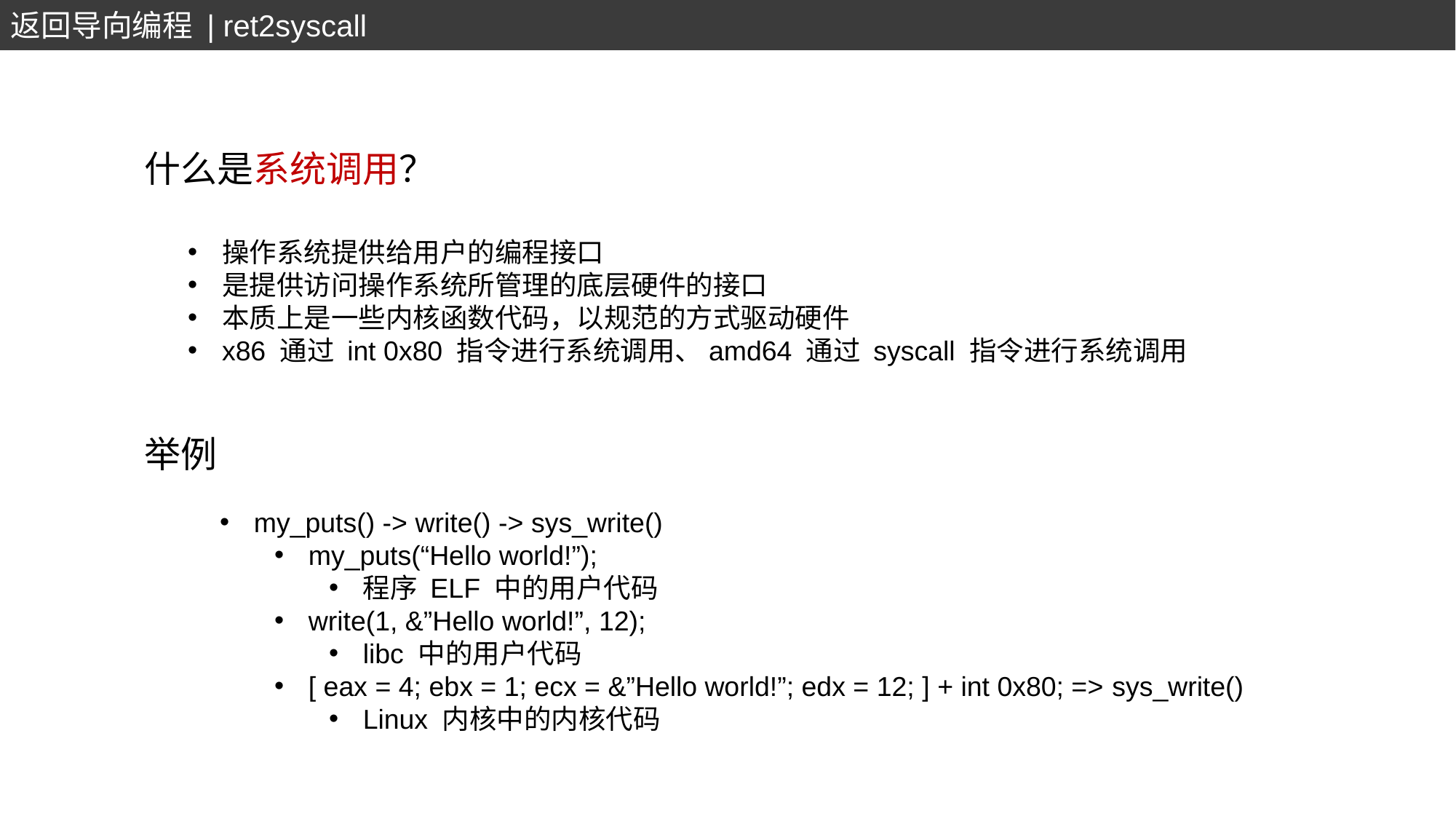

返回导向编程 | ret2syscall
什么是系统调用？
操作系统提供给用户的编程接口
是提供访问操作系统所管理的底层硬件的接口
本质上是一些内核函数代码，以规范的方式驱动硬件
x86 通过 int 0x80 指令进行系统调用、amd64 通过 syscall 指令进行系统调用
举例
my_puts() -> write() -> sys_write()
my_puts(“Hello world!”);
程序 ELF 中的用户代码
write(1, &”Hello world!”, 12);
libc 中的用户代码
[ eax = 4; ebx = 1; ecx = &”Hello world!”; edx = 12; ] + int 0x80; => sys_write()
Linux 内核中的内核代码